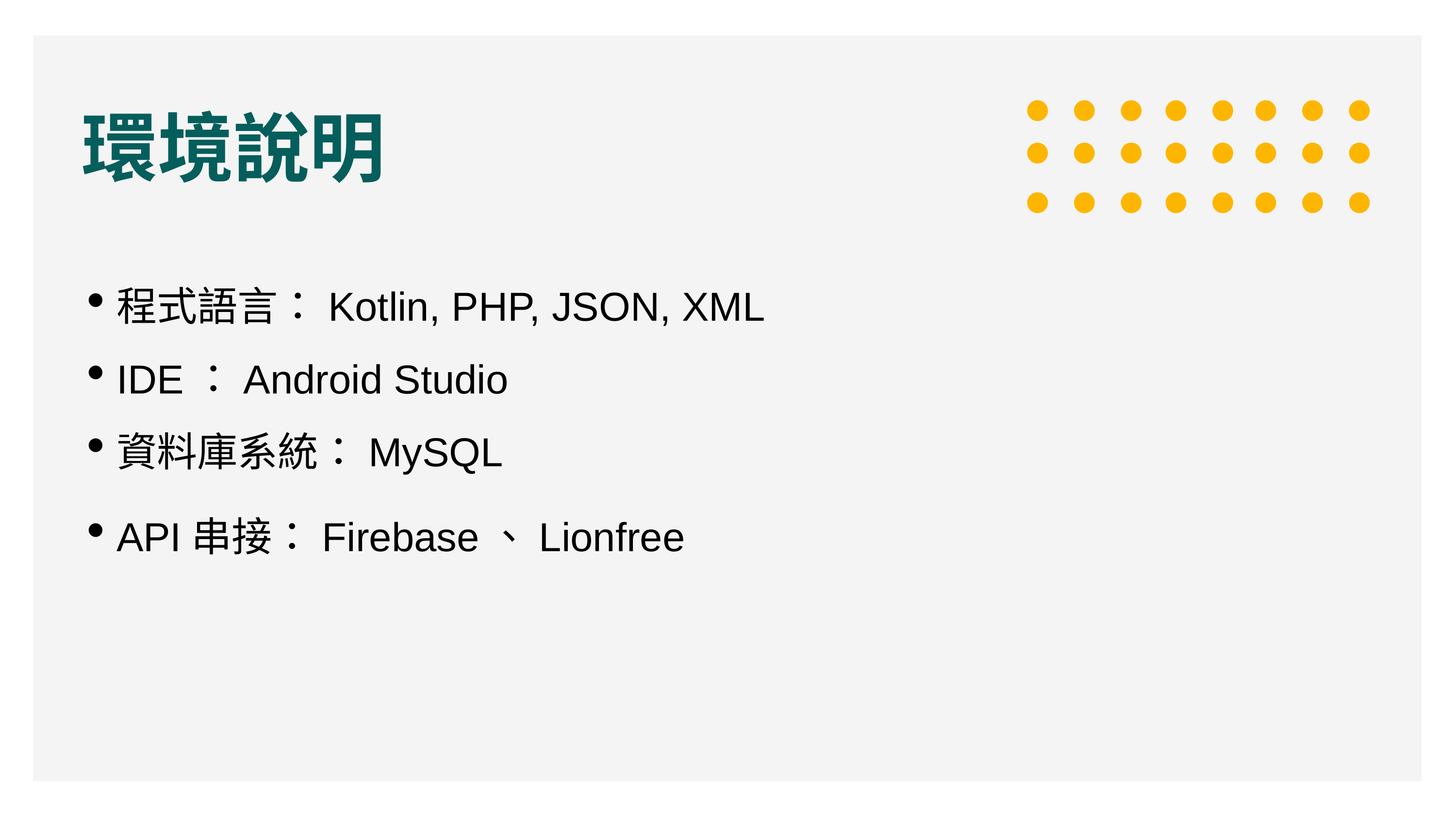

環境說明

程式語言：Kotlin, PHP, JSON, XML
IDE：Android Studio
資料庫系統：MySQL
API串接：Firebase、Lionfree